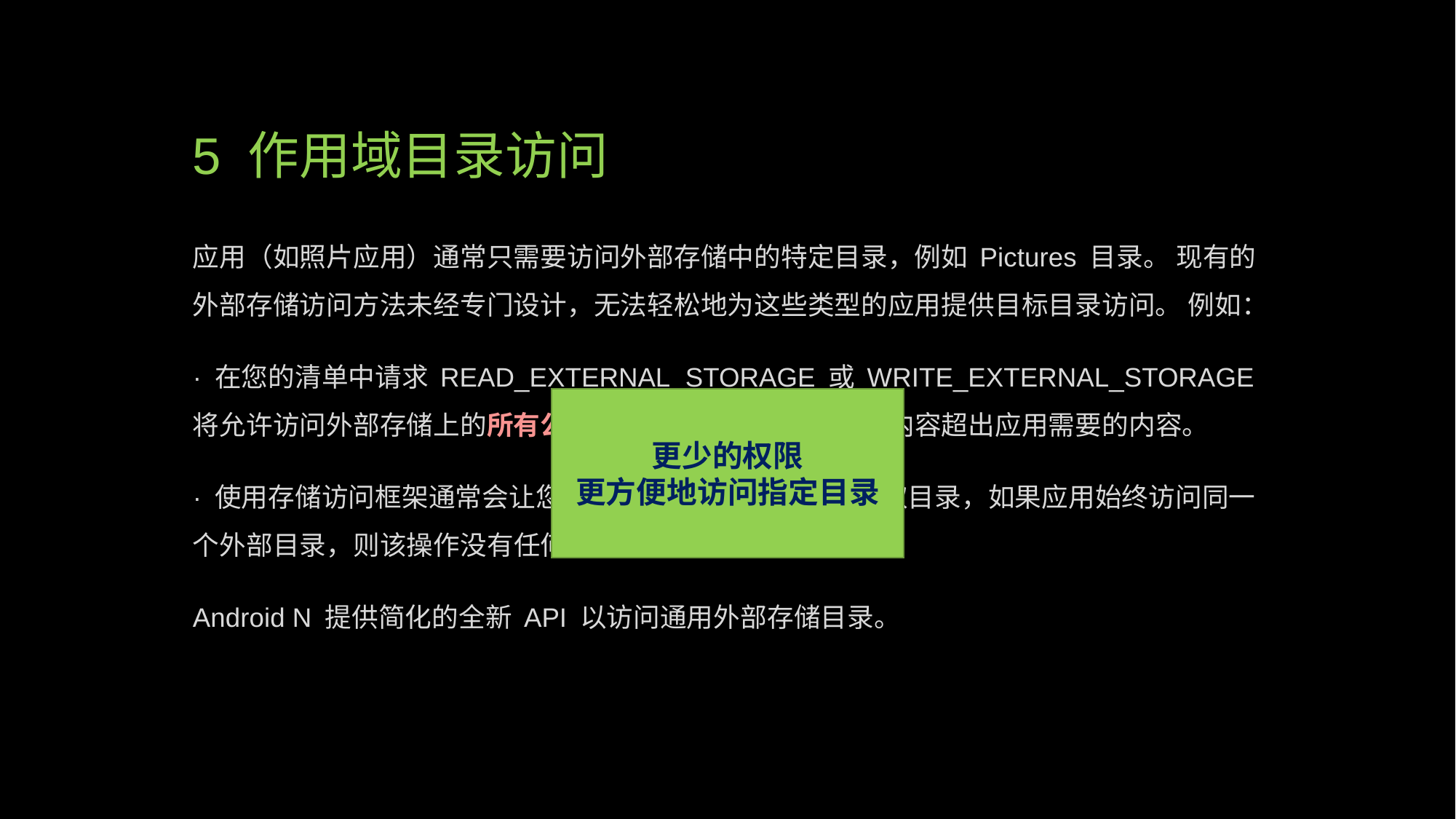

# 5 作用域目录访问
应用（如照片应用）通常只需要访问外部存储中的特定目录，例如 Pictures 目录。 现有的外部存储访问方法未经专门设计，无法轻松地为这些类型的应用提供目标目录访问。 例如：
· 在您的清单中请求 READ_EXTERNAL_STORAGE 或 WRITE_EXTERNAL_STORAGE 将允许访问外部存储上的所有公共目录，这可能导致访问的内容超出应用需要的内容。
· 使用存储访问框架通常会让您的用户通过一个系统 UI 选取目录，如果应用始终访问同一个外部目录，则该操作没有任何必要。
Android N 提供简化的全新 API 以访问通用外部存储目录。
更少的权限
更方便地访问指定目录